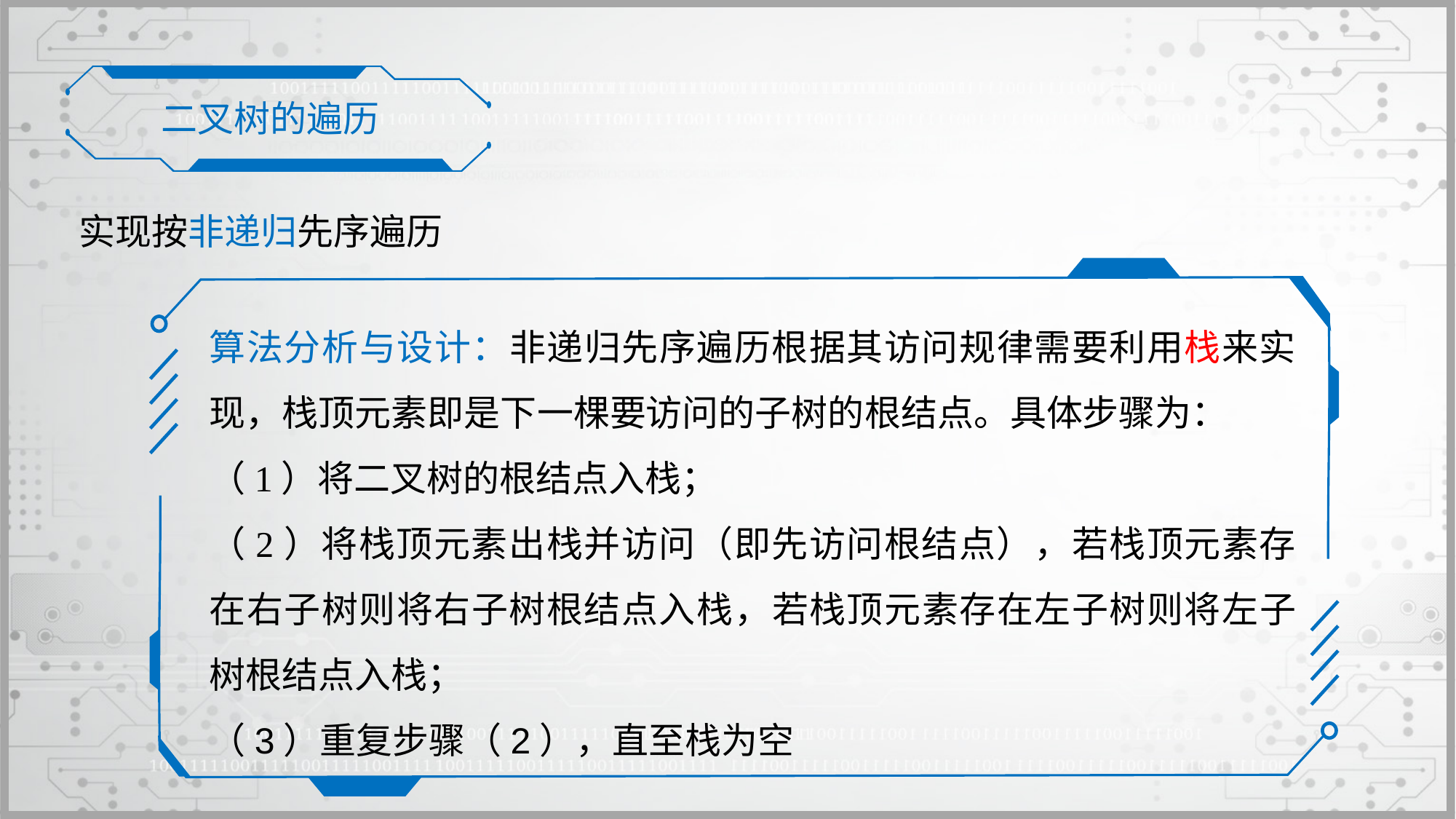

二叉树的遍历
实现按非递归先序遍历

算法分析与设计：非递归先序遍历根据其访问规律需要利用栈来实现，栈顶元素即是下一棵要访问的子树的根结点。具体步骤为：
（1）将二叉树的根结点入栈；
（2）将栈顶元素出栈并访问（即先访问根结点），若栈顶元素存在右子树则将右子树根结点入栈，若栈顶元素存在左子树则将左子树根结点入栈；
（3）重复步骤（2），直至栈为空